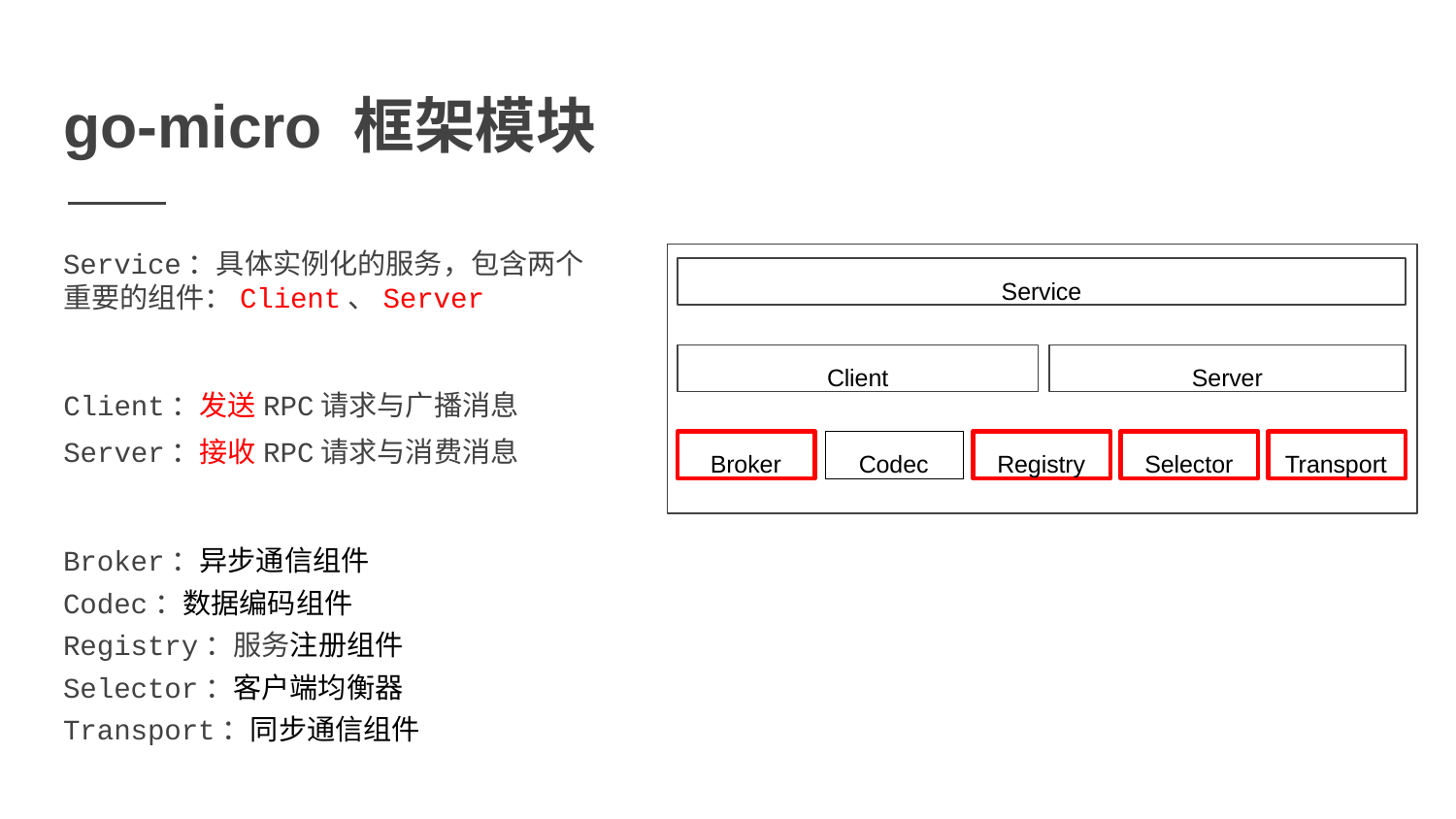

# go-micro 框架模块
Service：具体实例化的服务，包含两个重要的组件：Client、Server

Service
Client
Server
Client：发送RPC请求与广播消息
Server：接收RPC请求与消费消息
Transport
Broker
Codec
Registry
Selector
Broker：异步通信组件
Codec：数据编码组件
Registry：服务注册组件
Selector：客户端均衡器
Transport：同步通信组件